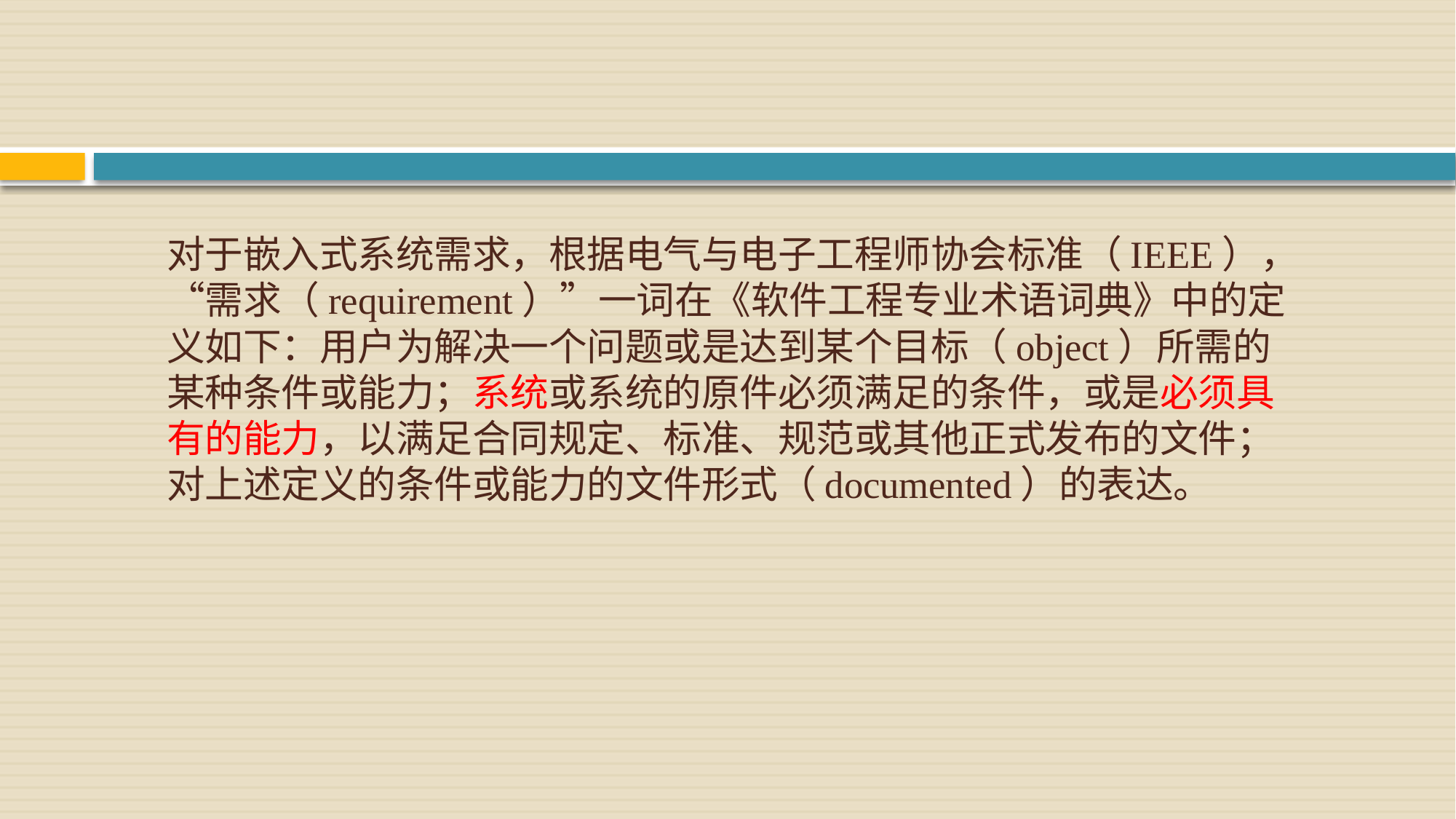

# 对于嵌入式系统需求，根据电气与电子工程师协会标准（IEEE），“需求（requirement）”一词在《软件工程专业术语词典》中的定义如下：用户为解决一个问题或是达到某个目标（object）所需的某种条件或能力；系统或系统的原件必须满足的条件，或是必须具有的能力，以满足合同规定、标准、规范或其他正式发布的文件；对上述定义的条件或能力的文件形式（documented）的表达。